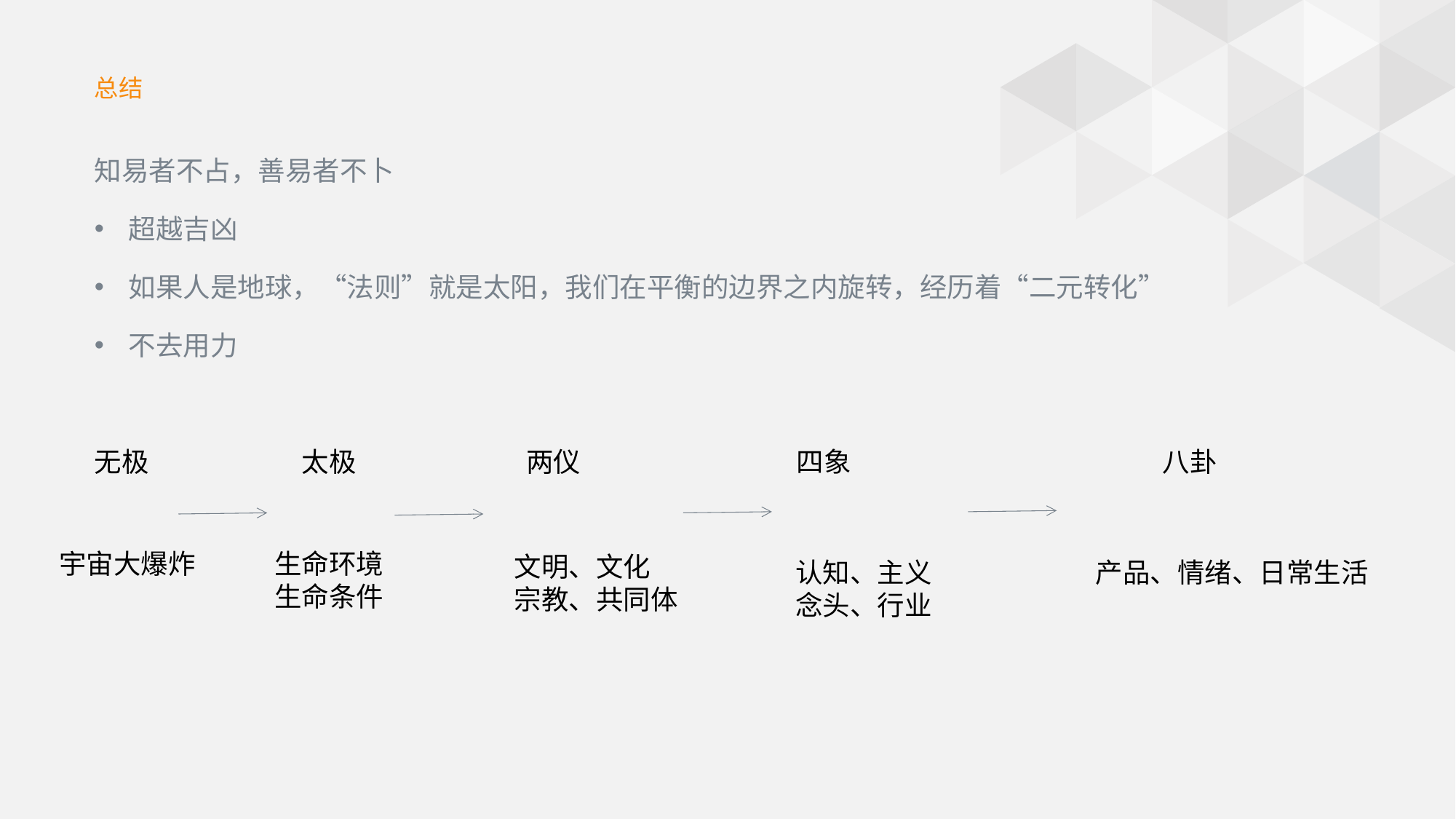

总结

知易者不占，善易者不卜
超越吉凶
如果人是地球，“法则”就是太阳，我们在平衡的边界之内旋转，经历着“二元转化”
不去用力

无极
太极
两仪
四象
八卦
宇宙大爆炸
生命环境
生命条件
文明、文化
宗教、共同体

认知、主义
念头、行业

产品、情绪、日常生活